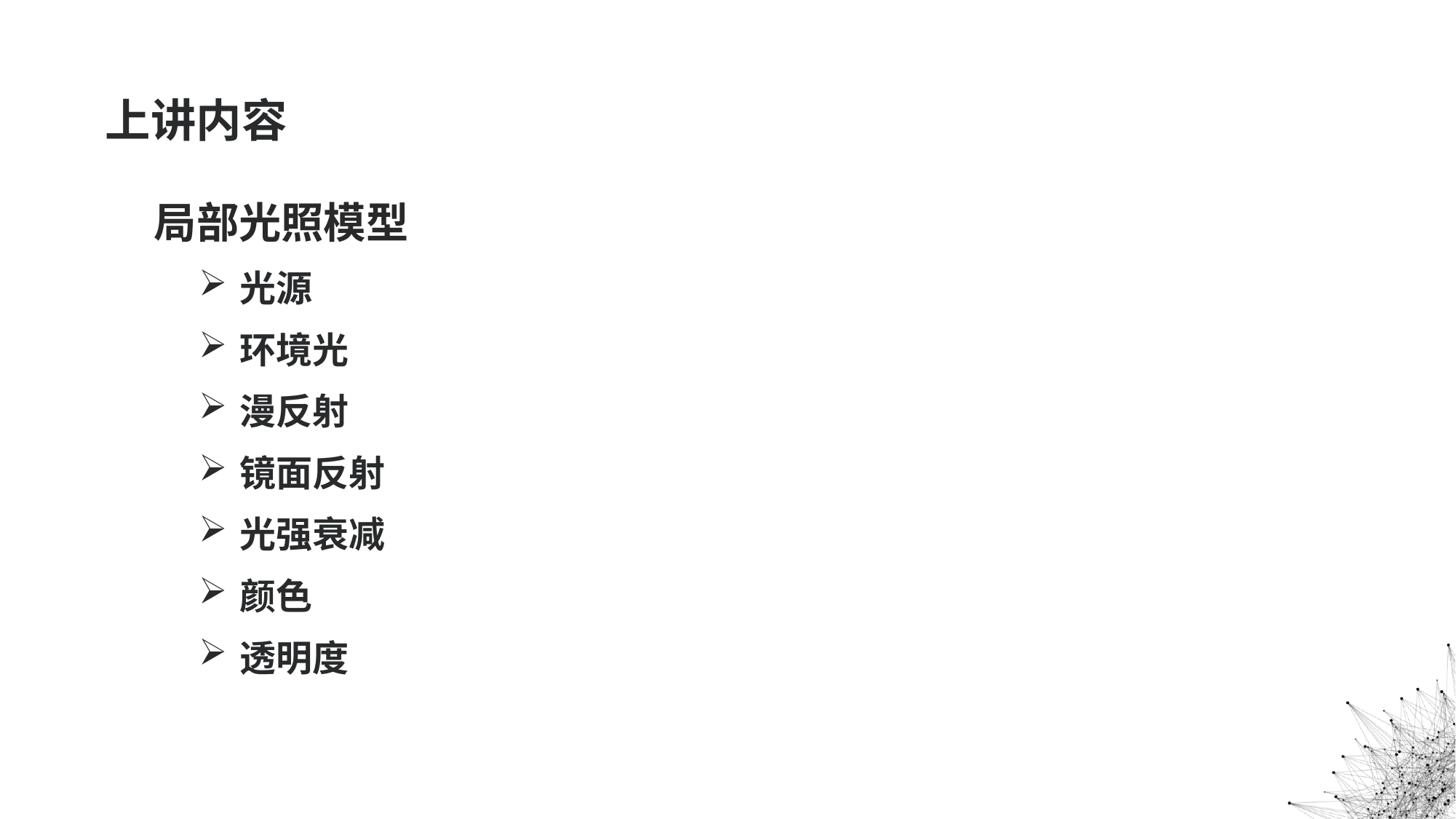

# 上讲内容
局部光照模型
光源
环境光
漫反射
镜面反射
光强衰减
颜色
透明度